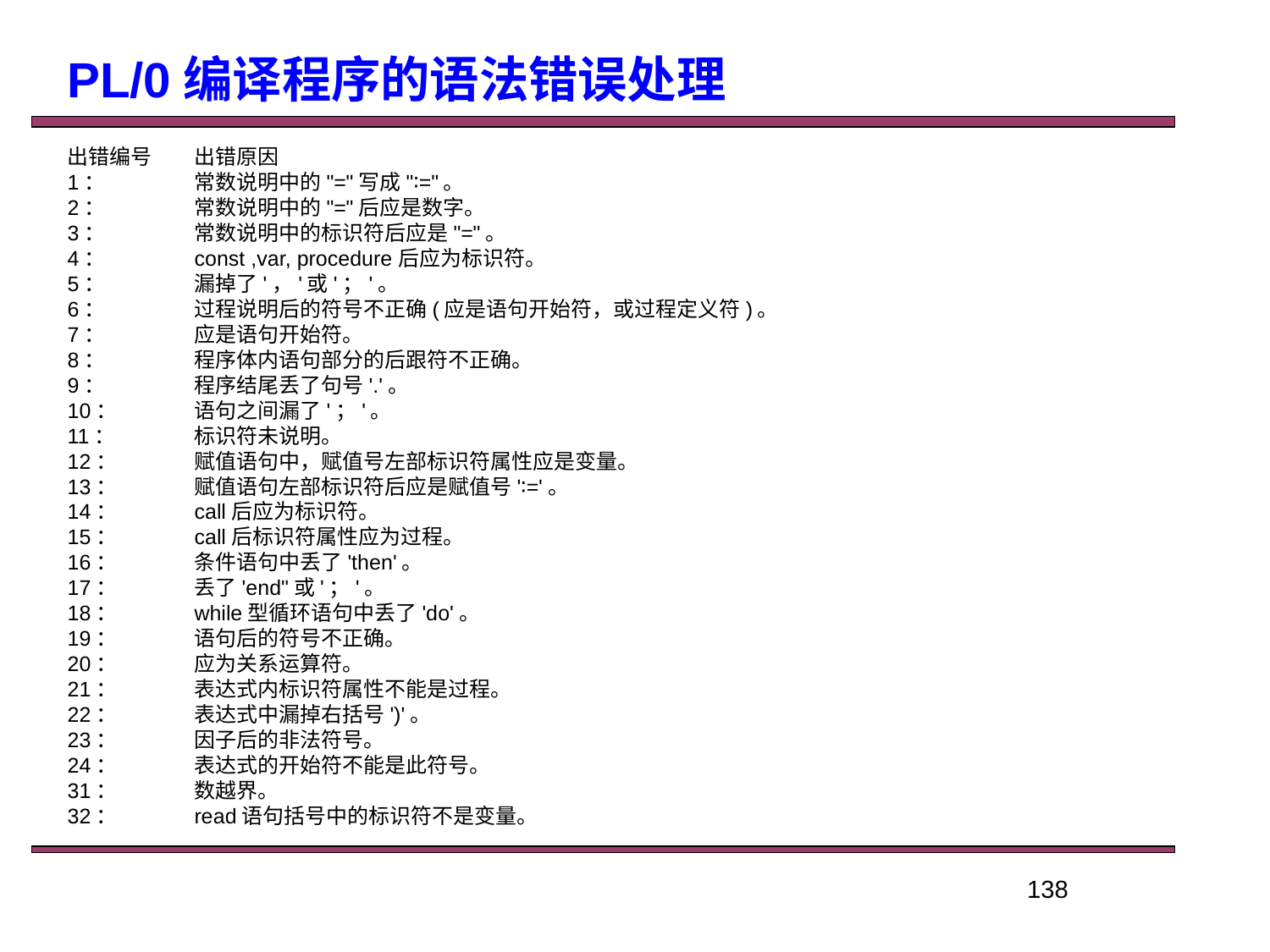

PL/0编译程序的语法错误处理
出错编号	出错原因
1：	常数说明中的"="写成"∶="。
2：	常数说明中的"="后应是数字。
3：	常数说明中的标识符后应是"="。
4：	const ,var, procedure后应为标识符。
5：	漏掉了'，'或'；'。
6：	过程说明后的符号不正确(应是语句开始符，或过程定义符)。
7：	应是语句开始符。
8：	程序体内语句部分的后跟符不正确。
9：	程序结尾丢了句号'.'。
10：	语句之间漏了'；'。
11：	标识符未说明。
12：	赋值语句中，赋值号左部标识符属性应是变量。
13：	赋值语句左部标识符后应是赋值号'∶='。
14：	call后应为标识符。
15：	call后标识符属性应为过程。
16：	条件语句中丢了'then'。
17：	丢了'end"或'；'。
18：	while型循环语句中丢了'do'。
19：	语句后的符号不正确。
20：	应为关系运算符。
21：	表达式内标识符属性不能是过程。
22：	表达式中漏掉右括号')'。
23：	因子后的非法符号。
24：	表达式的开始符不能是此符号。
31：	数越界。
32：	read语句括号中的标识符不是变量。
138